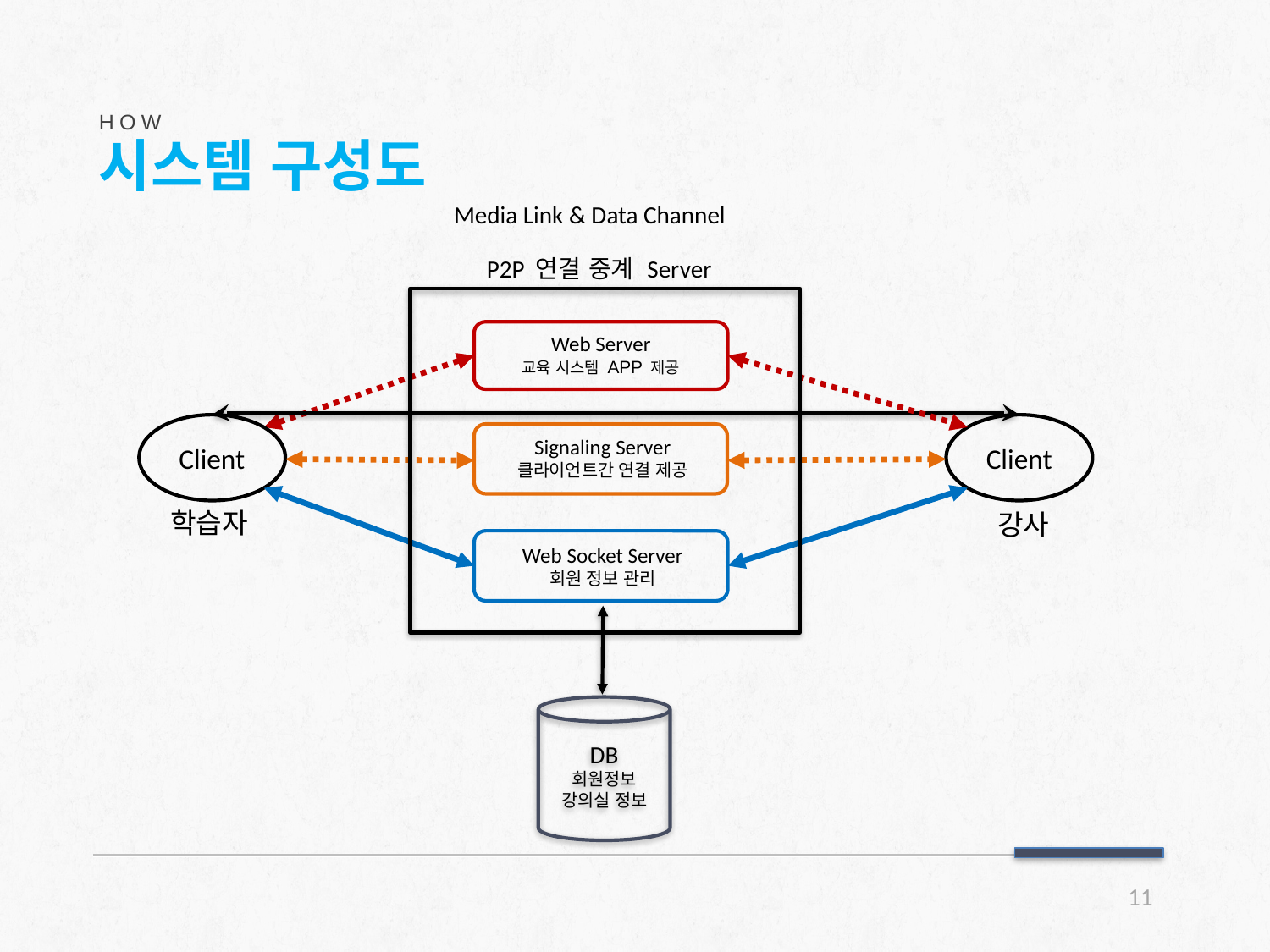

HOW
시스템 구성도
#
Media Link & Data Channel
P2P 연결 중계 Server

Web Server
교육 시스템 APP 제공

Signaling Server
클라이언트간 연결 제공

Web Socket Server
회원 정보 관리
DB
회원정보
강의실 정보
Client
Client
학습자
강사
11